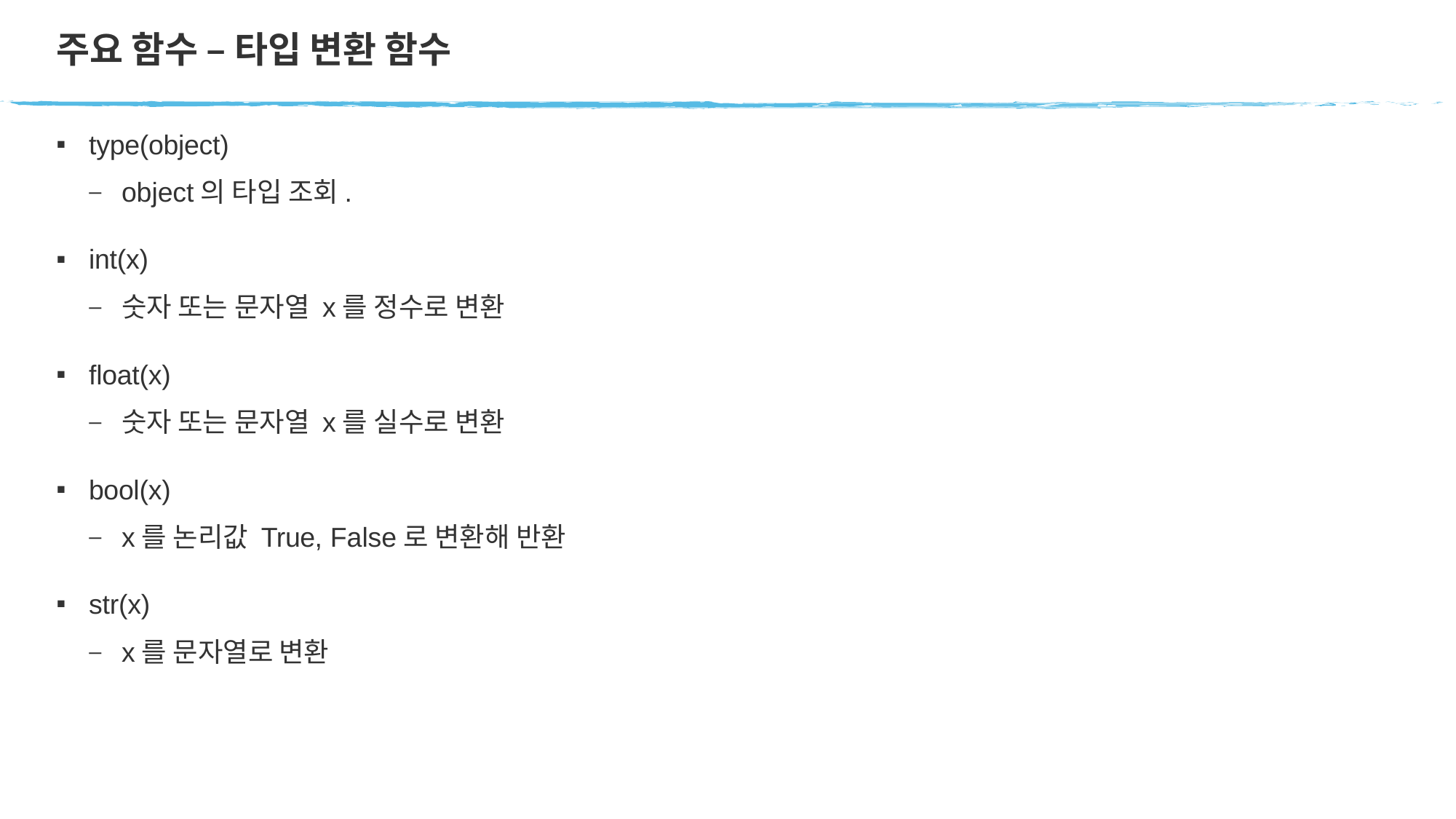

# 주요 함수 – 타입 변환 함수
type(object)
object의 타입 조회.
int(x)
숫자 또는 문자열 x를 정수로 변환
float(x)
숫자 또는 문자열 x를 실수로 변환
bool(x)
x를 논리값 True, False로 변환해 반환
str(x)
x를 문자열로 변환